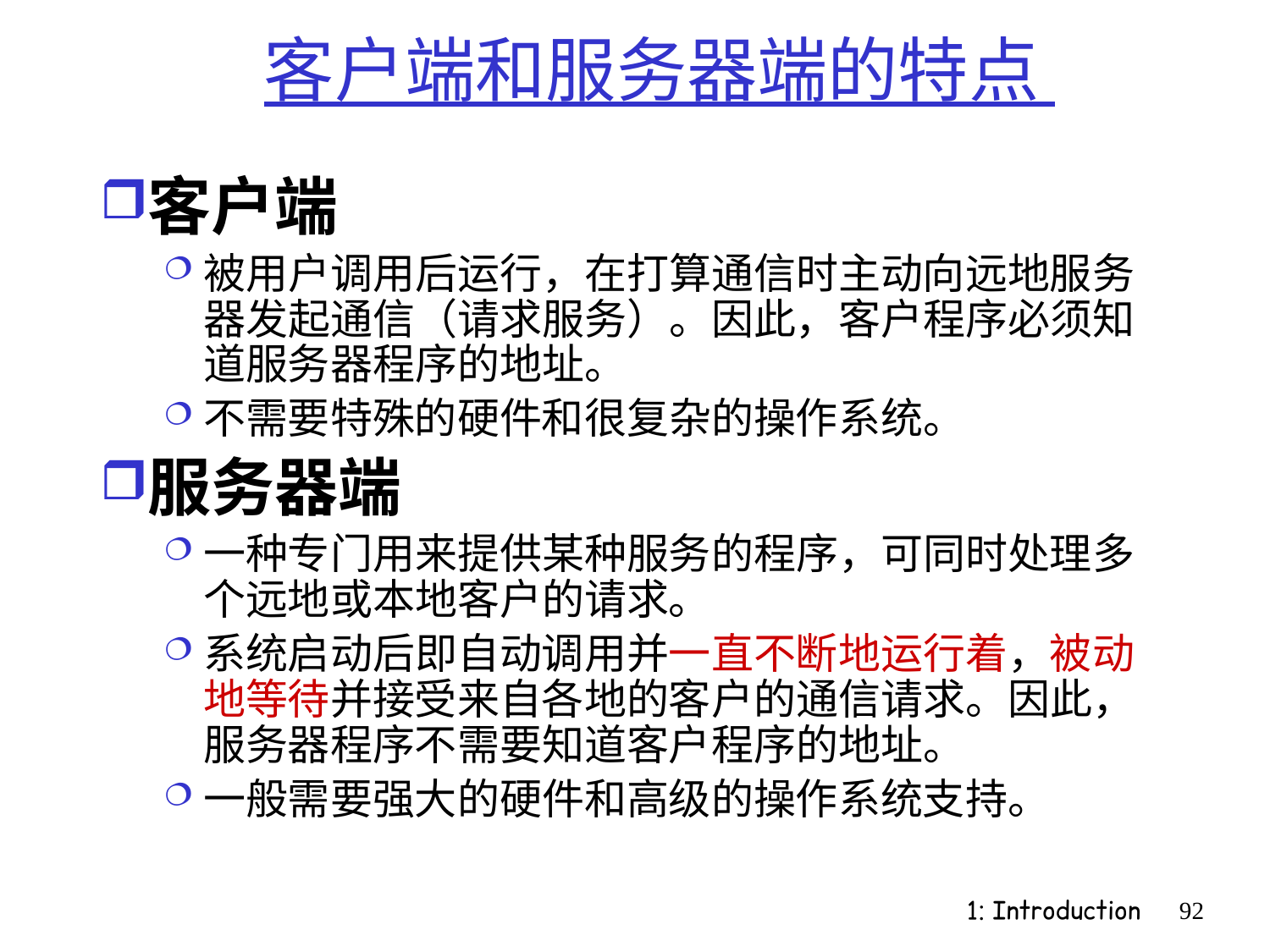

# 客户端和服务器端的特点
客户端
被用户调用后运行，在打算通信时主动向远地服务器发起通信（请求服务）。因此，客户程序必须知道服务器程序的地址。
不需要特殊的硬件和很复杂的操作系统。
服务器端
一种专门用来提供某种服务的程序，可同时处理多个远地或本地客户的请求。
系统启动后即自动调用并一直不断地运行着，被动地等待并接受来自各地的客户的通信请求。因此，服务器程序不需要知道客户程序的地址。
一般需要强大的硬件和高级的操作系统支持。
1: Introduction
92